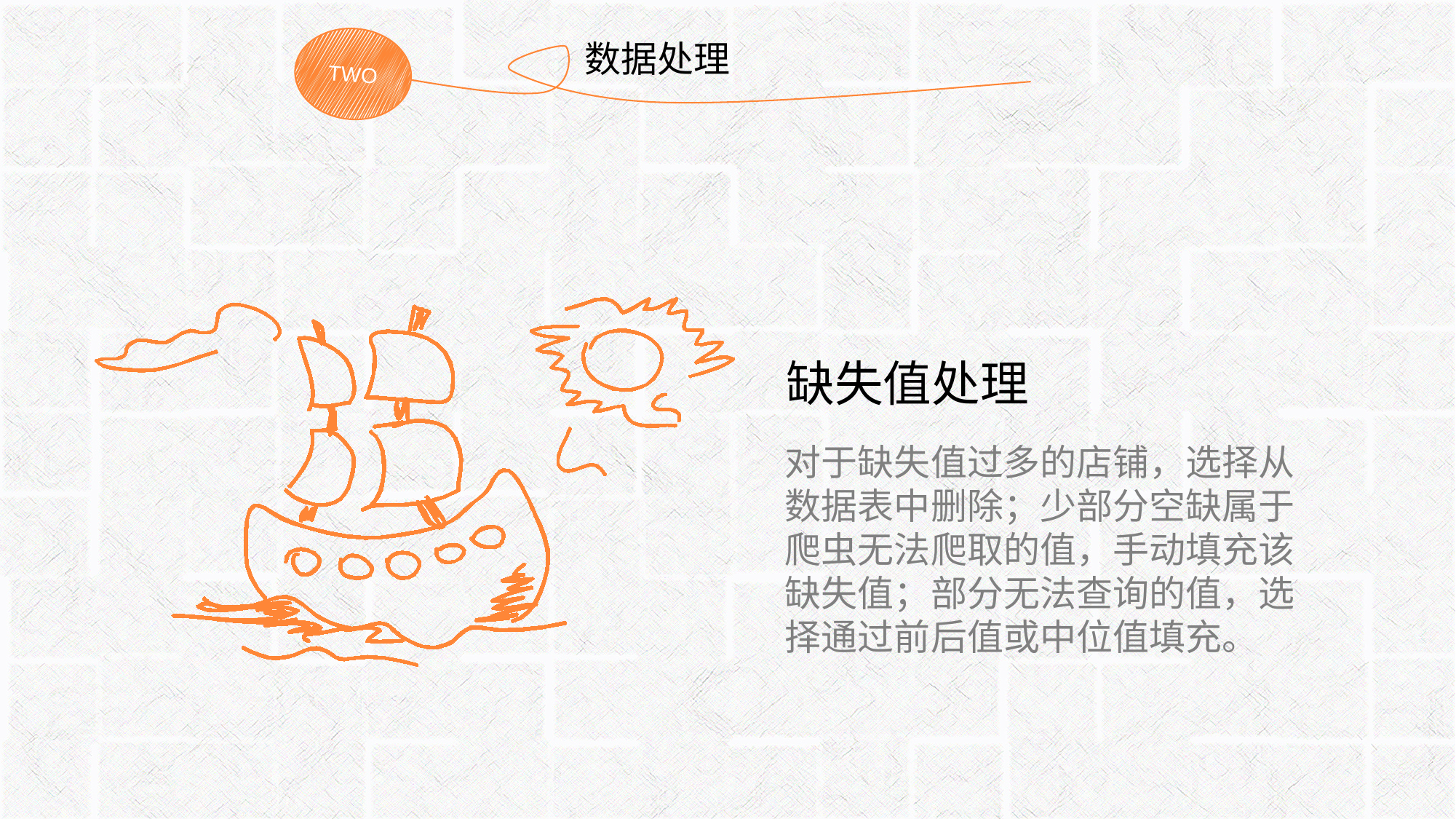

TWO

数据处理

缺失值处理
对于缺失值过多的店铺，选择从数据表中删除；少部分空缺属于爬虫无法爬取的值，手动填充该缺失值；部分无法查询的值，选择通过前后值或中位值填充。